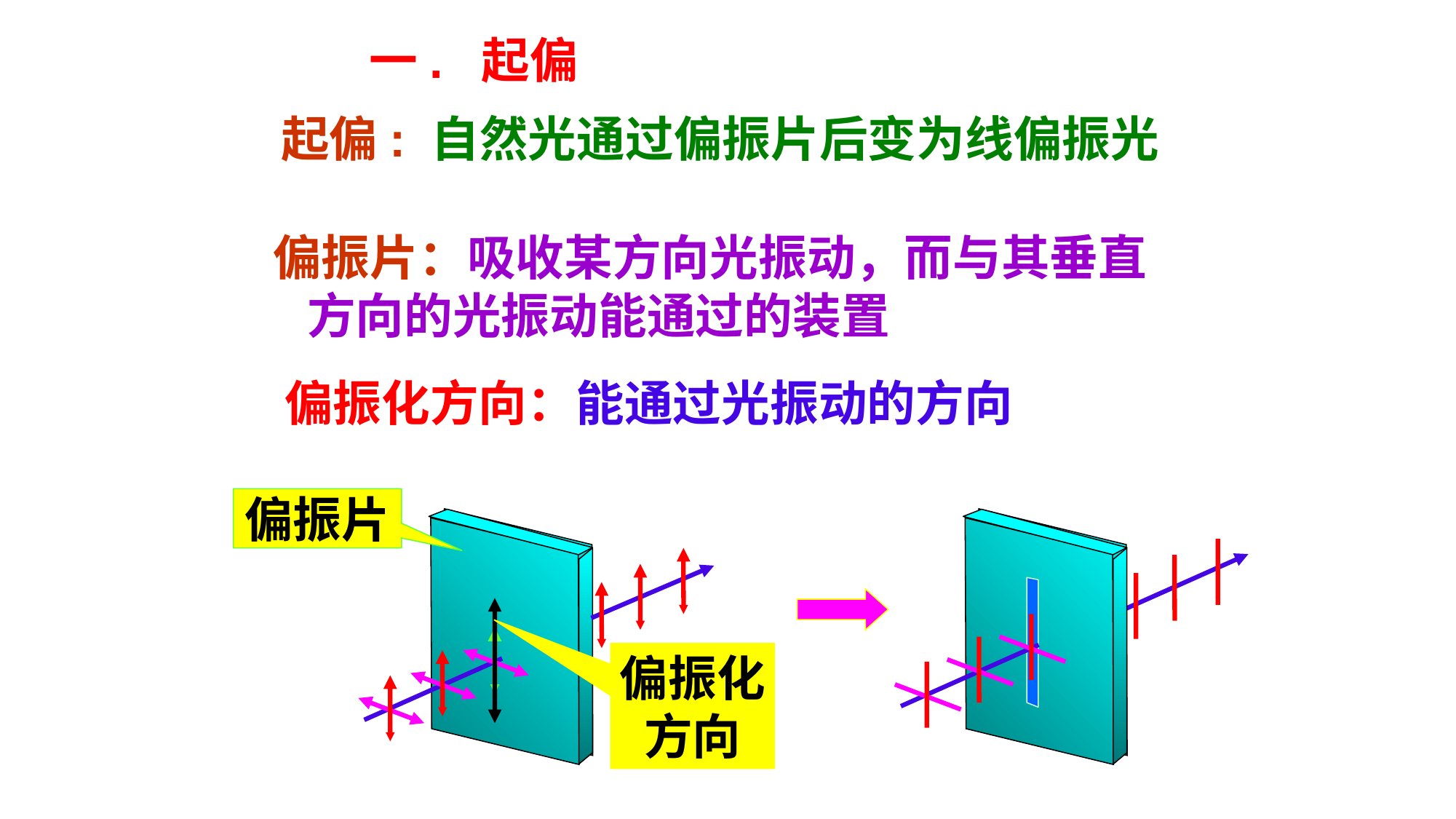

一.  起偏
起偏: 自然光通过偏振片后变为线偏振光
偏振片：吸收某方向光振动，而与其垂直方向的光振动能通过的装置
偏振化方向：能通过光振动的方向
偏振片

偏振化
方向